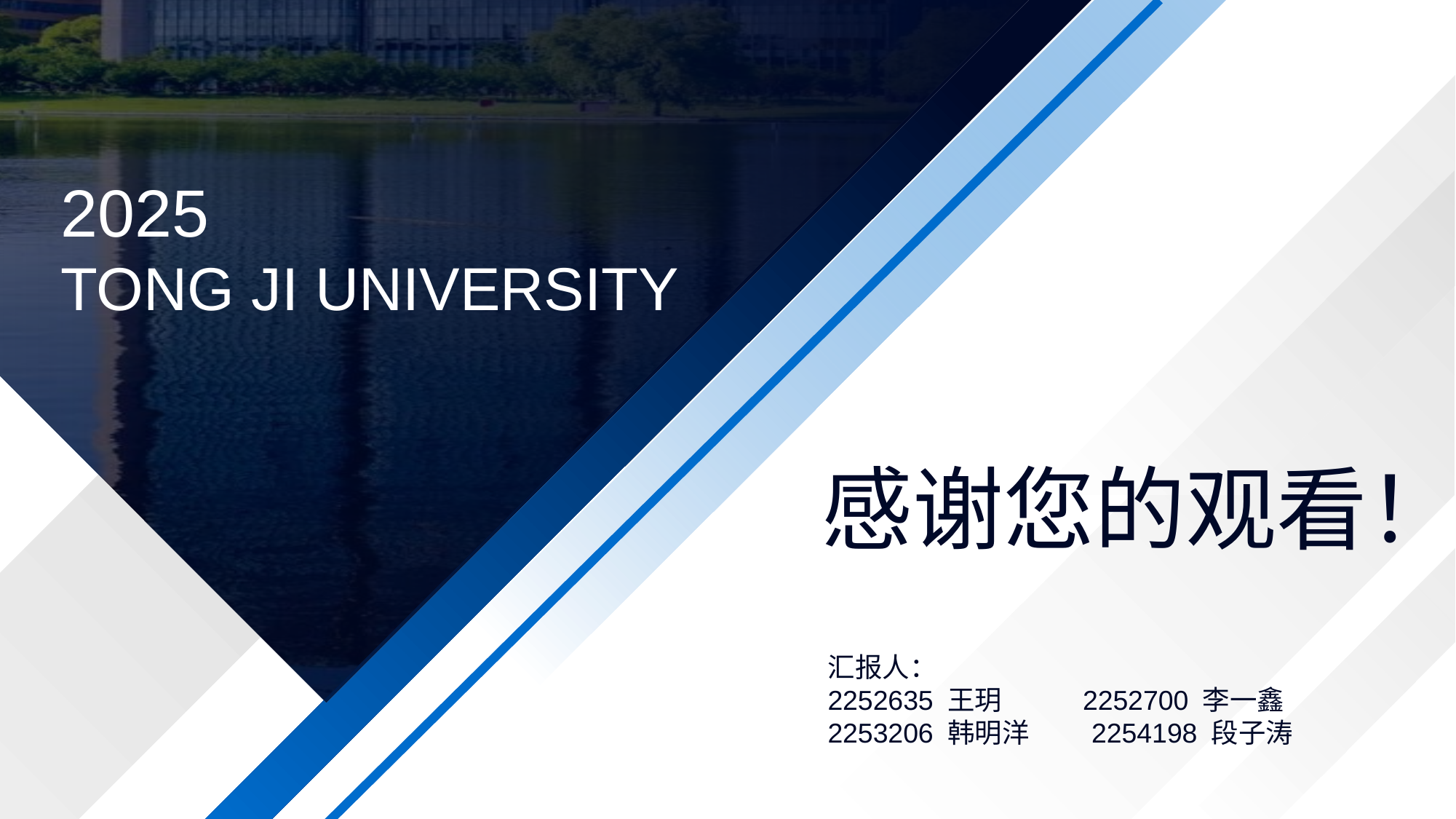

2025
TONG JI UNIVERSITY

感谢您的观看！

汇报人：
2252635 王玥            2252700 李一鑫
2253206 韩明洋         2254198 段子涛